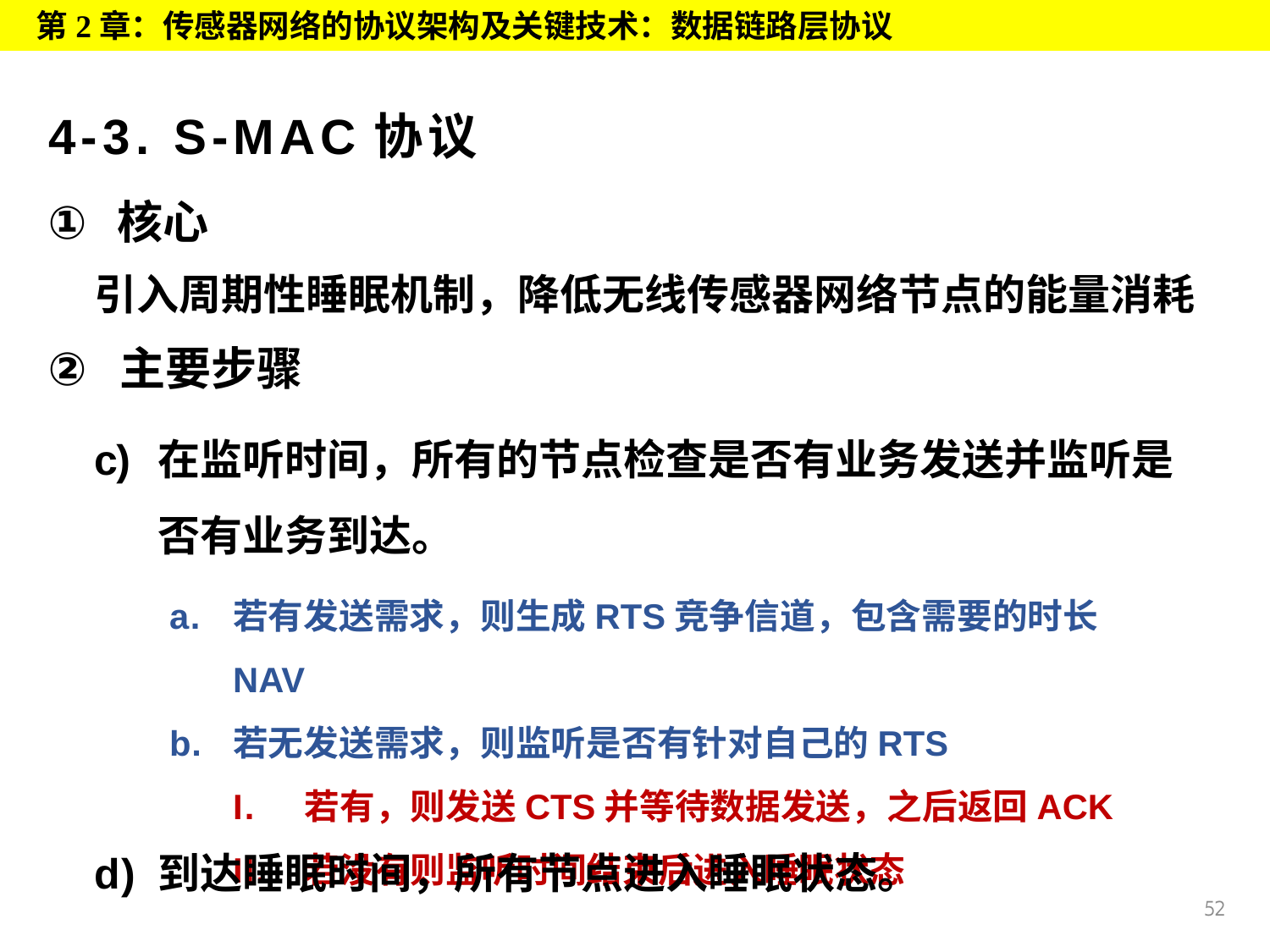

第2章：传感器网络的协议架构及关键技术：数据链路层协议
# 4-3. S-MAC协议
 核心
引入周期性睡眠机制，降低无线传感器网络节点的能量消耗
主要步骤
在监听时间，所有的节点检查是否有业务发送并监听是否有业务到达。
若有发送需求，则生成RTS竞争信道，包含需要的时长NAV
若无发送需求，则监听是否有针对自己的RTS
若有，则发送CTS并等待数据发送，之后返回ACK
若没有则监听时间结束后进入睡眠状态
到达睡眠时间，所有节点进入睡眠状态。
52